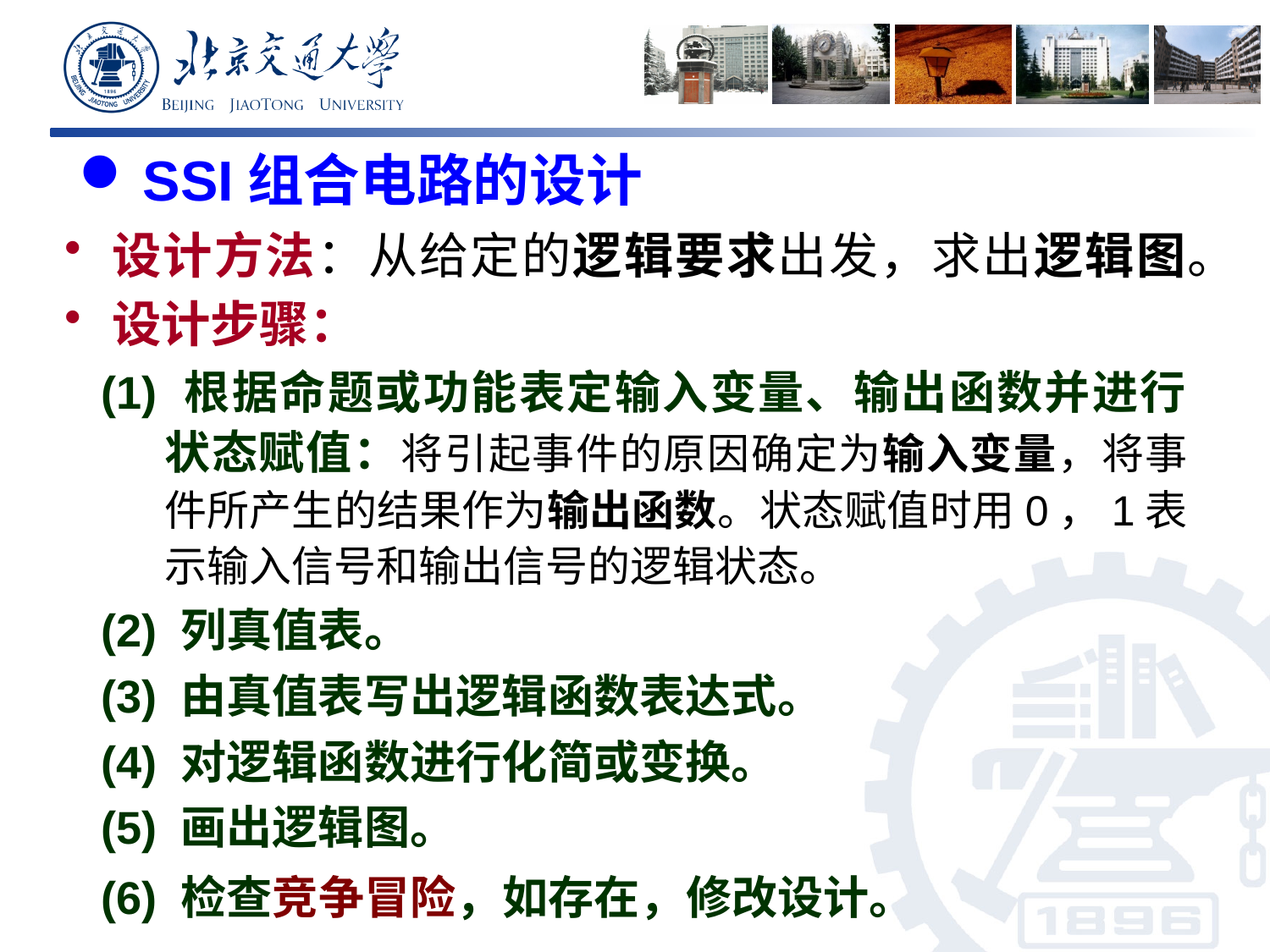

# SSI组合电路的设计
设计方法：从给定的逻辑要求出发，求出逻辑图。
设计步骤：
(1) 根据命题或功能表定输入变量、输出函数并进行状态赋值：将引起事件的原因确定为输入变量，将事件所产生的结果作为输出函数。状态赋值时用0，1表示输入信号和输出信号的逻辑状态。
(2) 列真值表。
(3) 由真值表写出逻辑函数表达式。
(4) 对逻辑函数进行化简或变换。
(5) 画出逻辑图。
(6) 检查竞争冒险，如存在，修改设计。